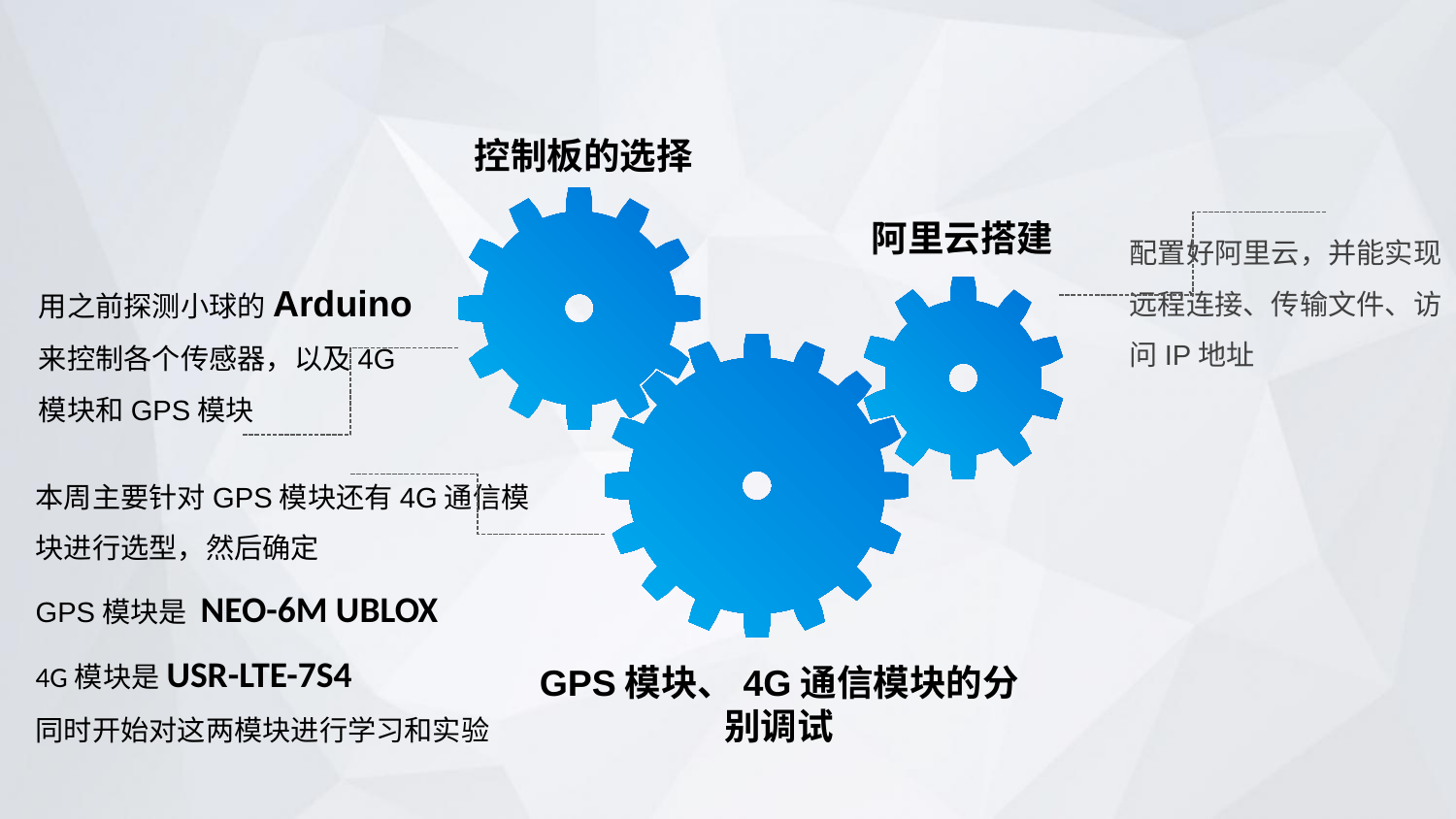

控制板的选择

阿里云搭建
配置好阿里云，并能实现远程连接、传输文件、访问IP地址
用之前探测小球的Arduino来控制各个传感器，以及4G模块和GPS模块

本周主要针对GPS模块还有4G通信模块进行选型，然后确定
GPS模块是 NEO-6M UBLOX
4G模块是USR-LTE-7S4
同时开始对这两模块进行学习和实验

GPS模块、4G通信模块的分别调试